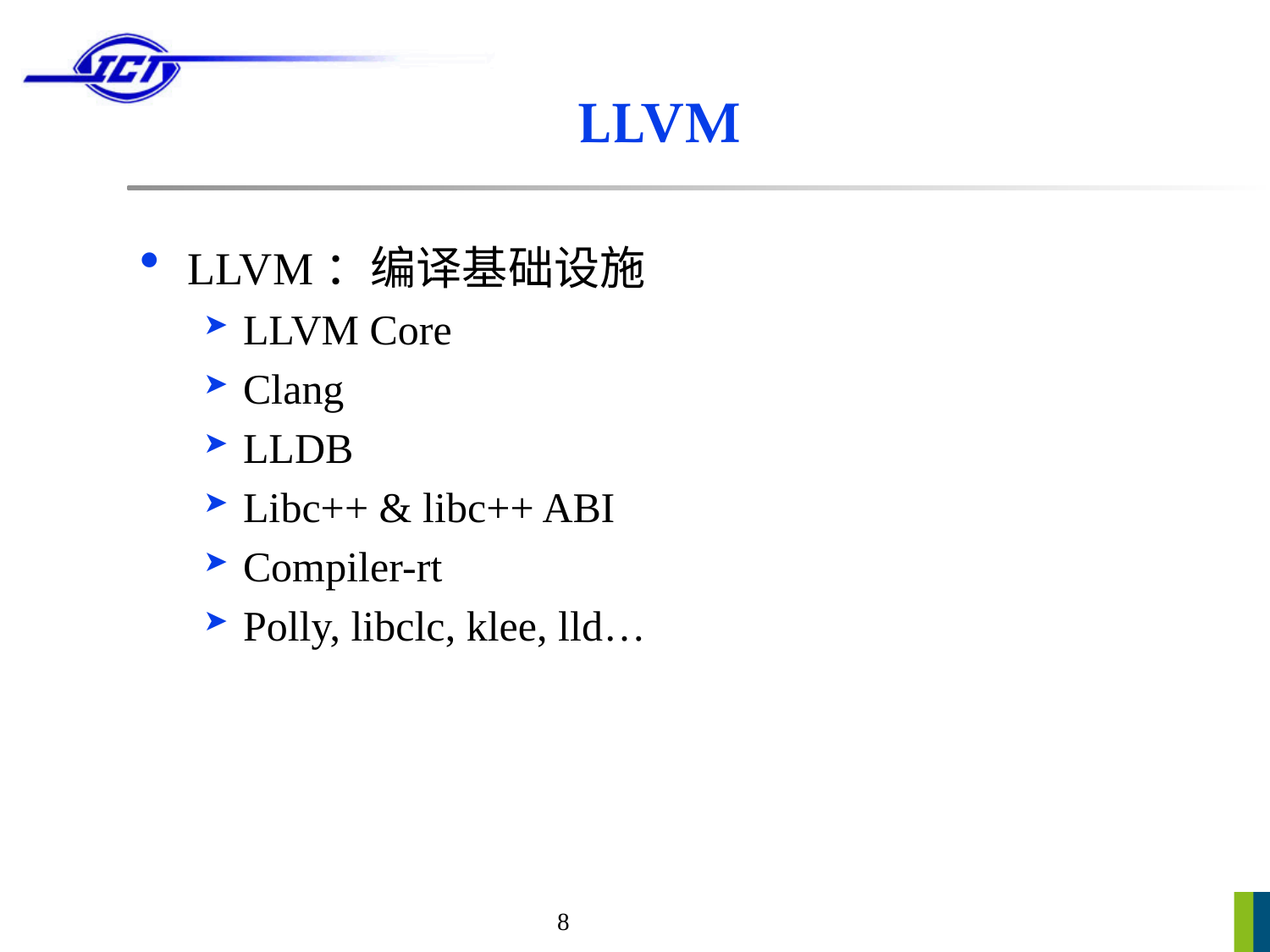

# LLVM
LLVM：编译基础设施
LLVM Core
Clang
LLDB
Libc++ & libc++ ABI
Compiler-rt
Polly, libclc, klee, lld…